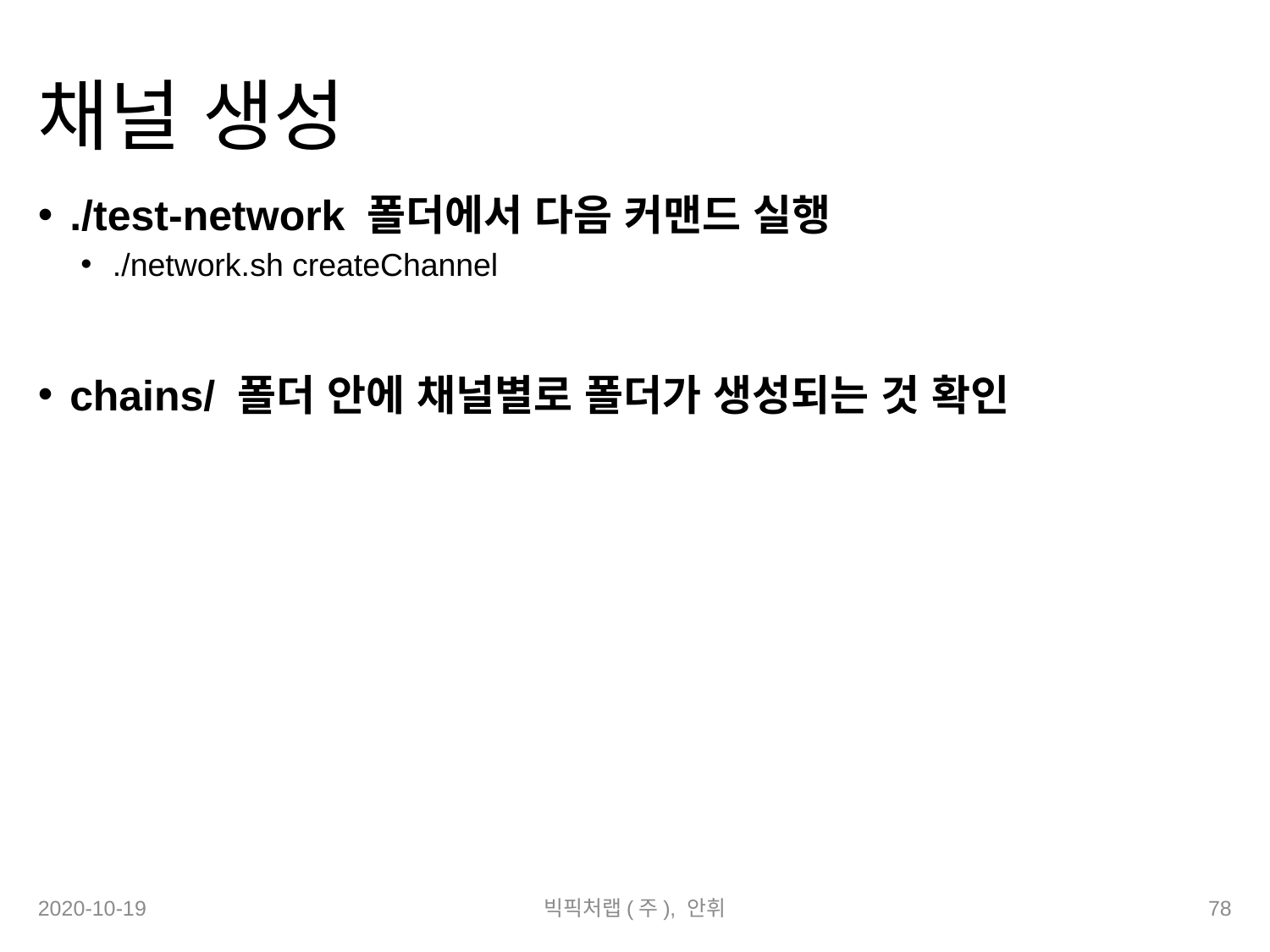

# 채널 생성
./test-network 폴더에서 다음 커맨드 실행
./network.sh createChannel

chains/ 폴더 안에 채널별로 폴더가 생성되는 것 확인
78
2020-10-19
빅픽처랩(주), 안휘